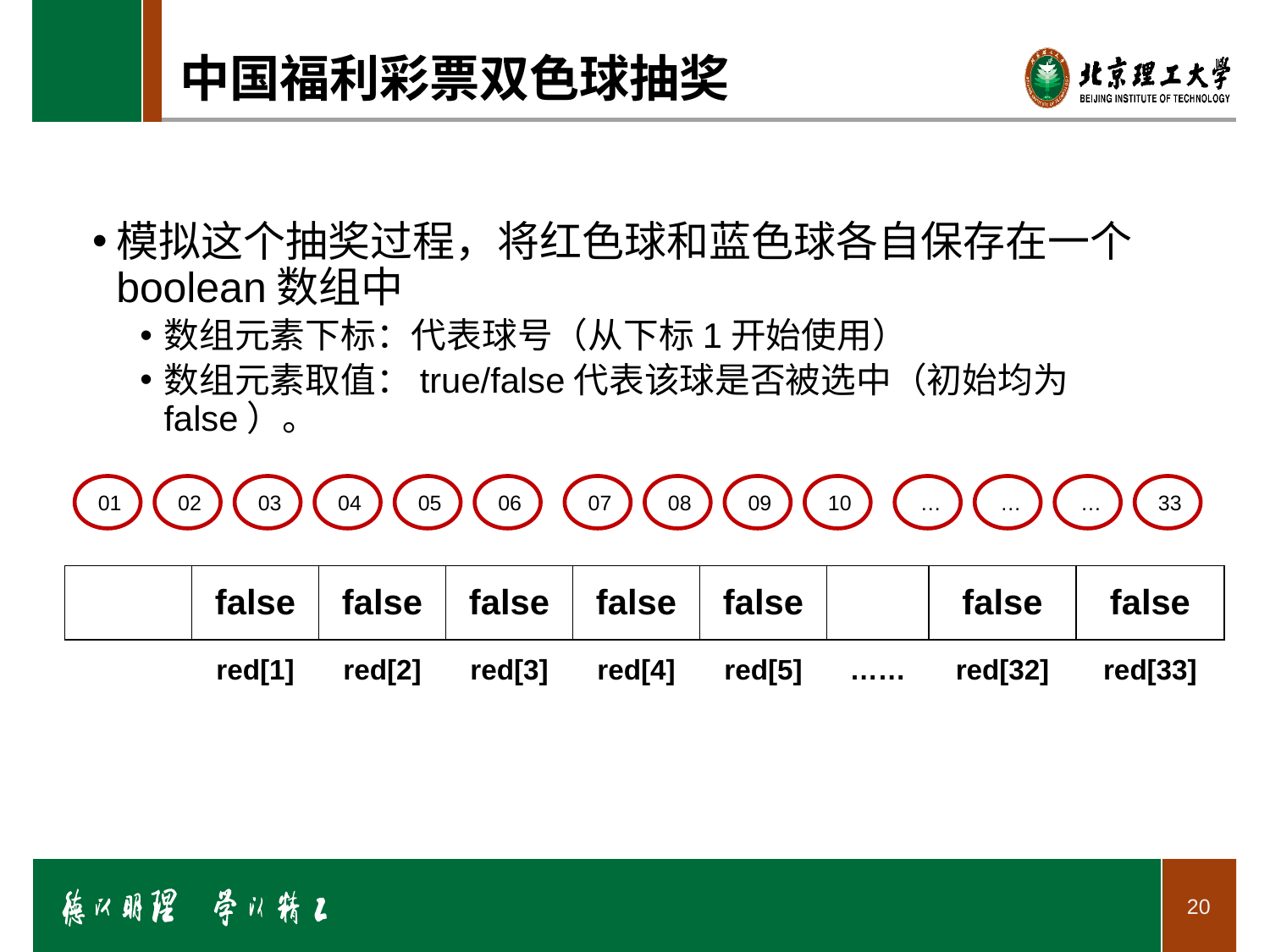

# 中国福利彩票双色球抽奖
模拟这个抽奖过程，将红色球和蓝色球各自保存在一个boolean数组中
数组元素下标：代表球号（从下标1开始使用）
数组元素取值：true/false代表该球是否被选中（初始均为false）。

01
02
03
04
05
06
07
08
09
10
…
…
…
33
|  | false | false | false | false | false |  | false | false |
| --- | --- | --- | --- | --- | --- | --- | --- | --- |
|  | red[1] | red[2] | red[3] | red[4] | red[5] | …… | red[32] | red[33] |